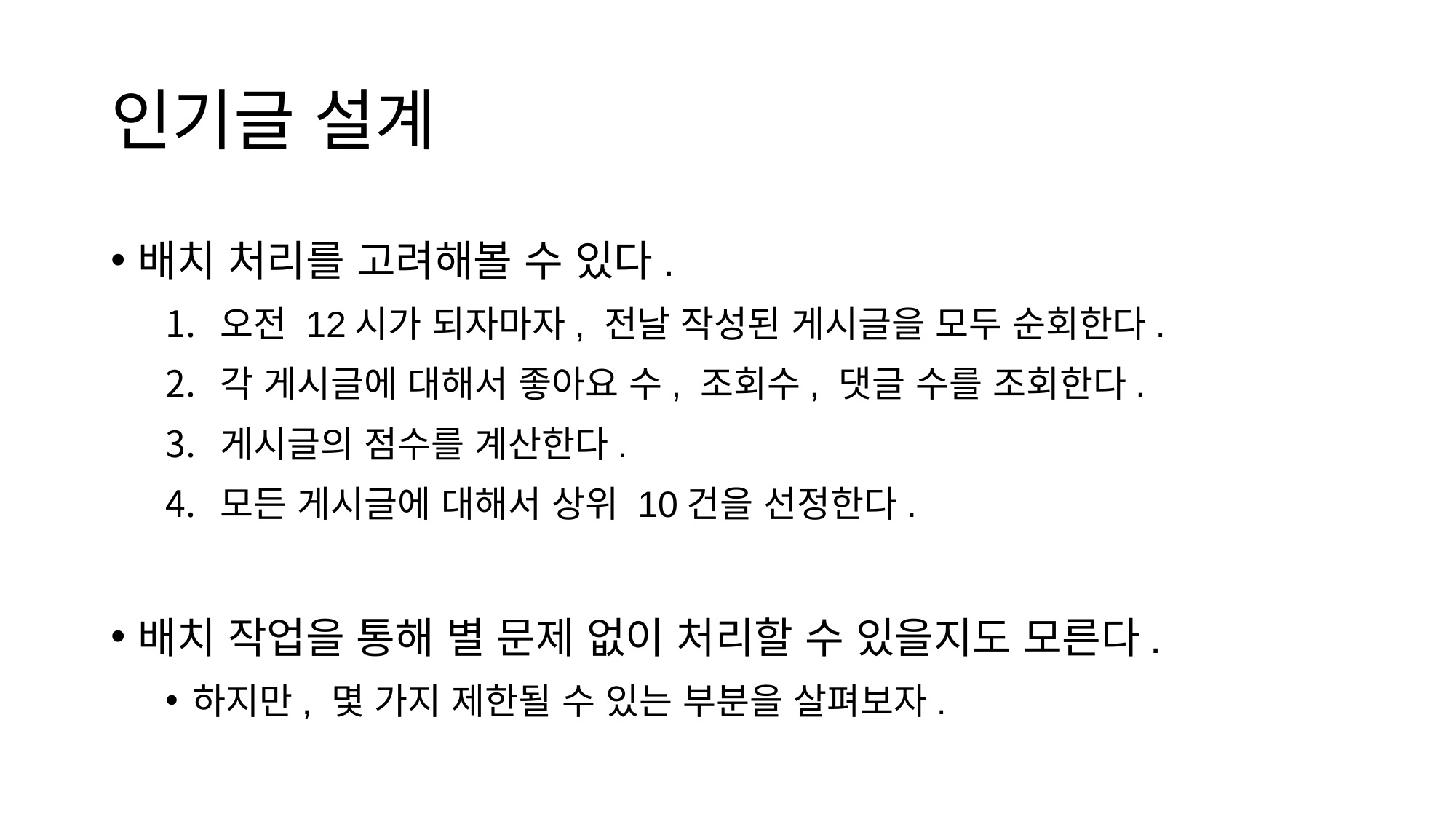

# 인기글 설계
배치 처리를 고려해볼 수 있다.
오전 12시가 되자마자, 전날 작성된 게시글을 모두 순회한다.
각 게시글에 대해서 좋아요 수, 조회수, 댓글 수를 조회한다.
게시글의 점수를 계산한다.
모든 게시글에 대해서 상위 10건을 선정한다.

배치 작업을 통해 별 문제 없이 처리할 수 있을지도 모른다.
하지만, 몇 가지 제한될 수 있는 부분을 살펴보자.